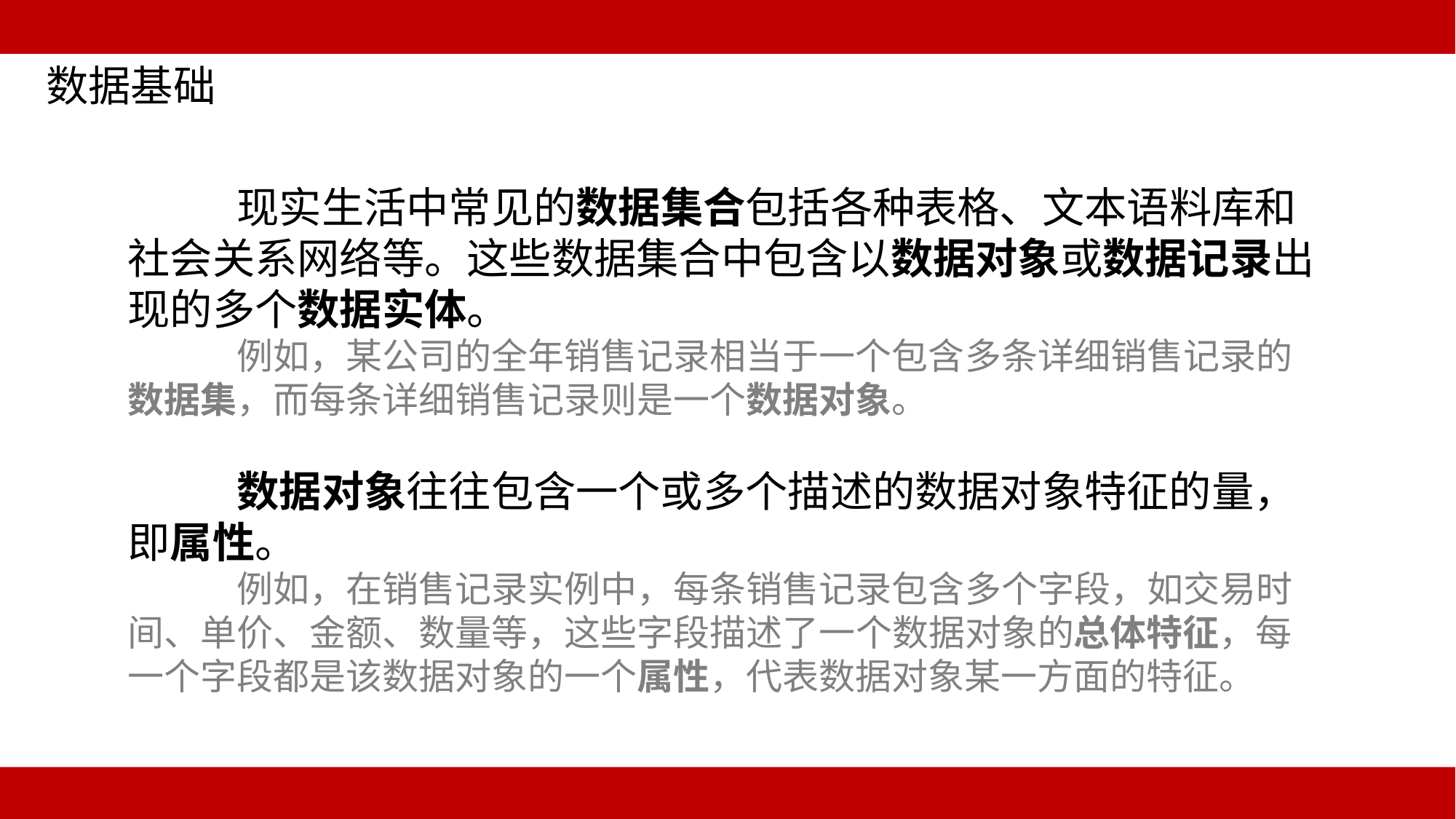

数据基础
	现实生活中常见的数据集合包括各种表格、文本语料库和社会关系网络等。这些数据集合中包含以数据对象或数据记录出现的多个数据实体。
	例如，某公司的全年销售记录相当于一个包含多条详细销售记录的数据集，而每条详细销售记录则是一个数据对象。

	数据对象往往包含一个或多个描述的数据对象特征的量，即属性。
	例如，在销售记录实例中，每条销售记录包含多个字段，如交易时间、单价、金额、数量等，这些字段描述了一个数据对象的总体特征，每一个字段都是该数据对象的一个属性，代表数据对象某一方面的特征。